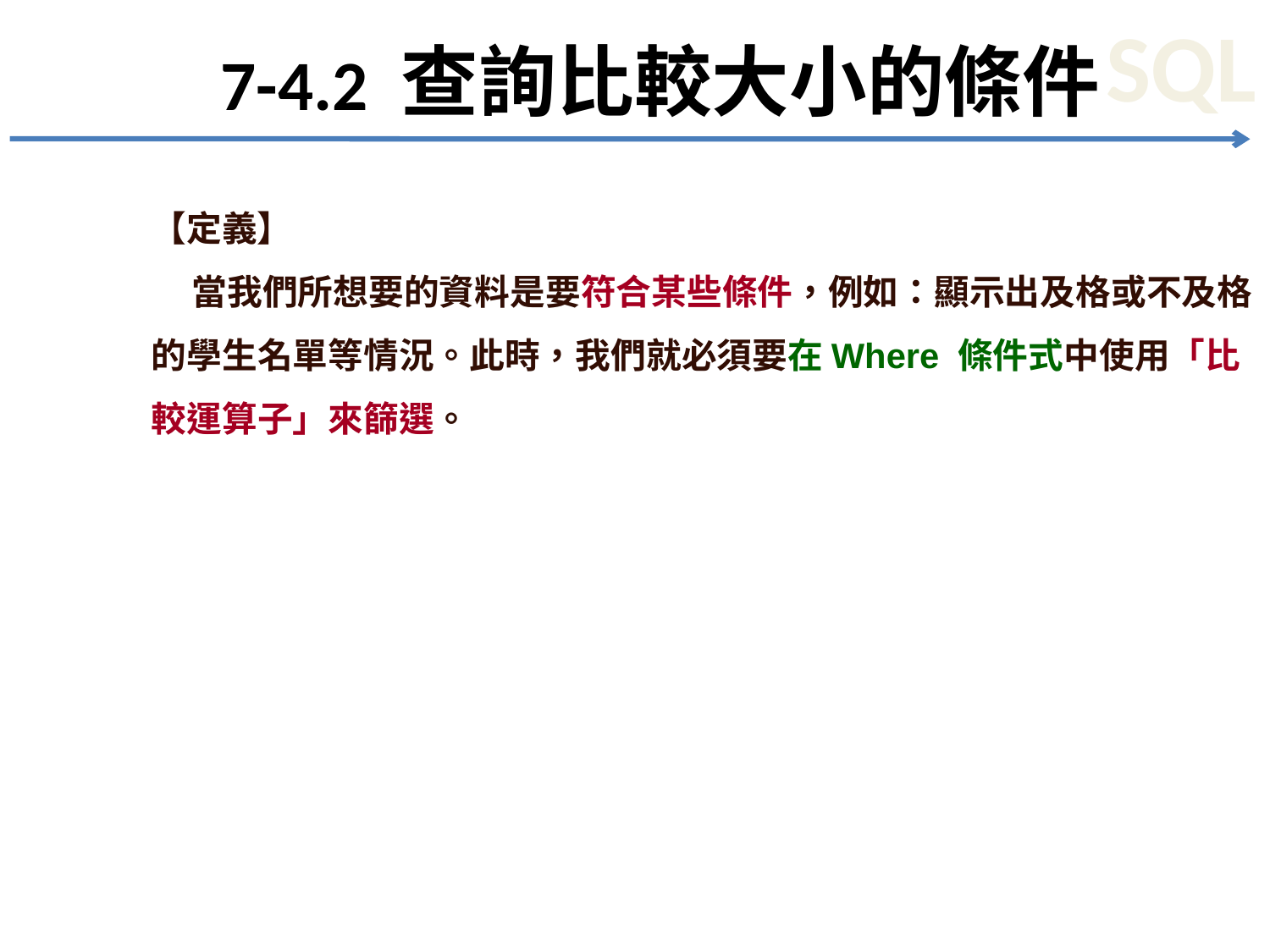

# 7-4.2 查詢比較大小的條件
【定義】
    當我們所想要的資料是要符合某些條件，例如：顯示出及格或不及格的學生名單等情況。此時，我們就必須要在Where 條件式中使用「比較運算子」來篩選。